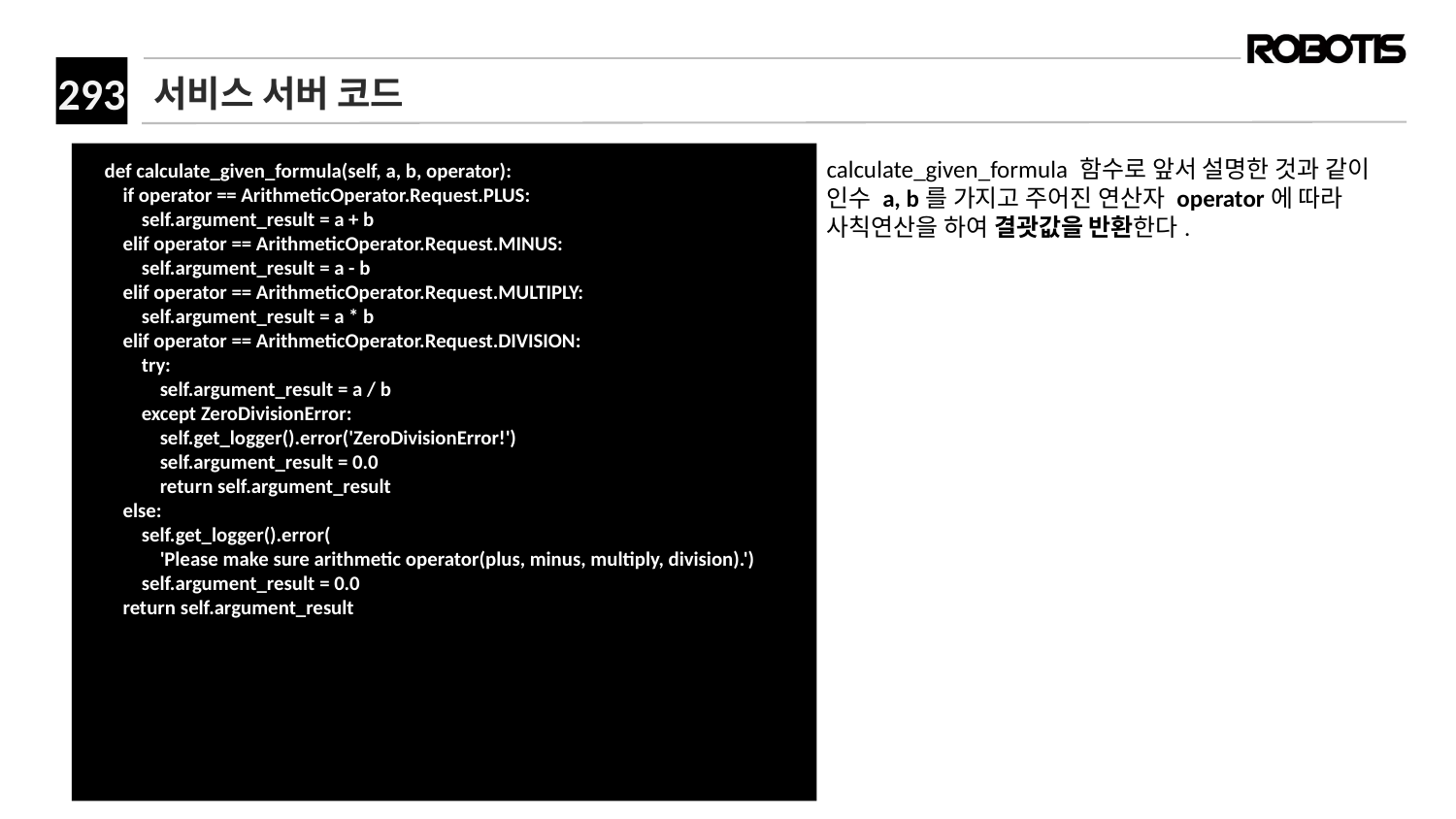

# 서비스 서버 코드
    def calculate_given_formula(self, a, b, operator):
        if operator == ArithmeticOperator.Request.PLUS:
            self.argument_result = a + b
        elif operator == ArithmeticOperator.Request.MINUS:
            self.argument_result = a - b
        elif operator == ArithmeticOperator.Request.MULTIPLY:
            self.argument_result = a * b
        elif operator == ArithmeticOperator.Request.DIVISION:
            try:
                self.argument_result = a / b
            except ZeroDivisionError:
                self.get_logger().error('ZeroDivisionError!')
                self.argument_result = 0.0
                return self.argument_result
        else:
            self.get_logger().error(
                'Please make sure arithmetic operator(plus, minus, multiply, division).')
            self.argument_result = 0.0
        return self.argument_result

calculate_given_formula 함수로 앞서 설명한 것과 같이 인수 a, b를 가지고 주어진 연산자 operator에 따라 사칙연산을 하여 결괏값을 반환한다.